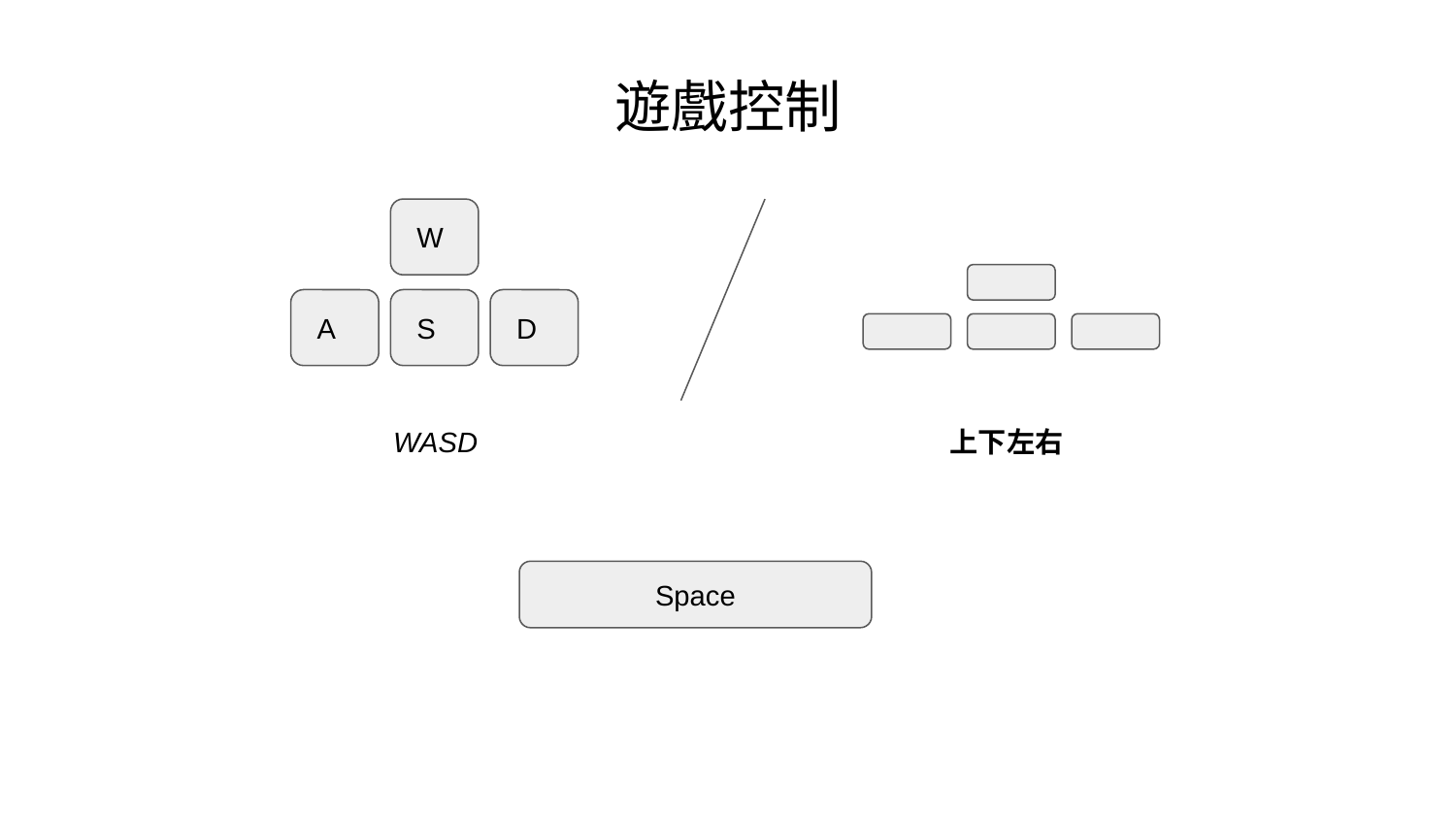

遊戲控制
 W

 A
 S
 D

WASD
上下左右
Space